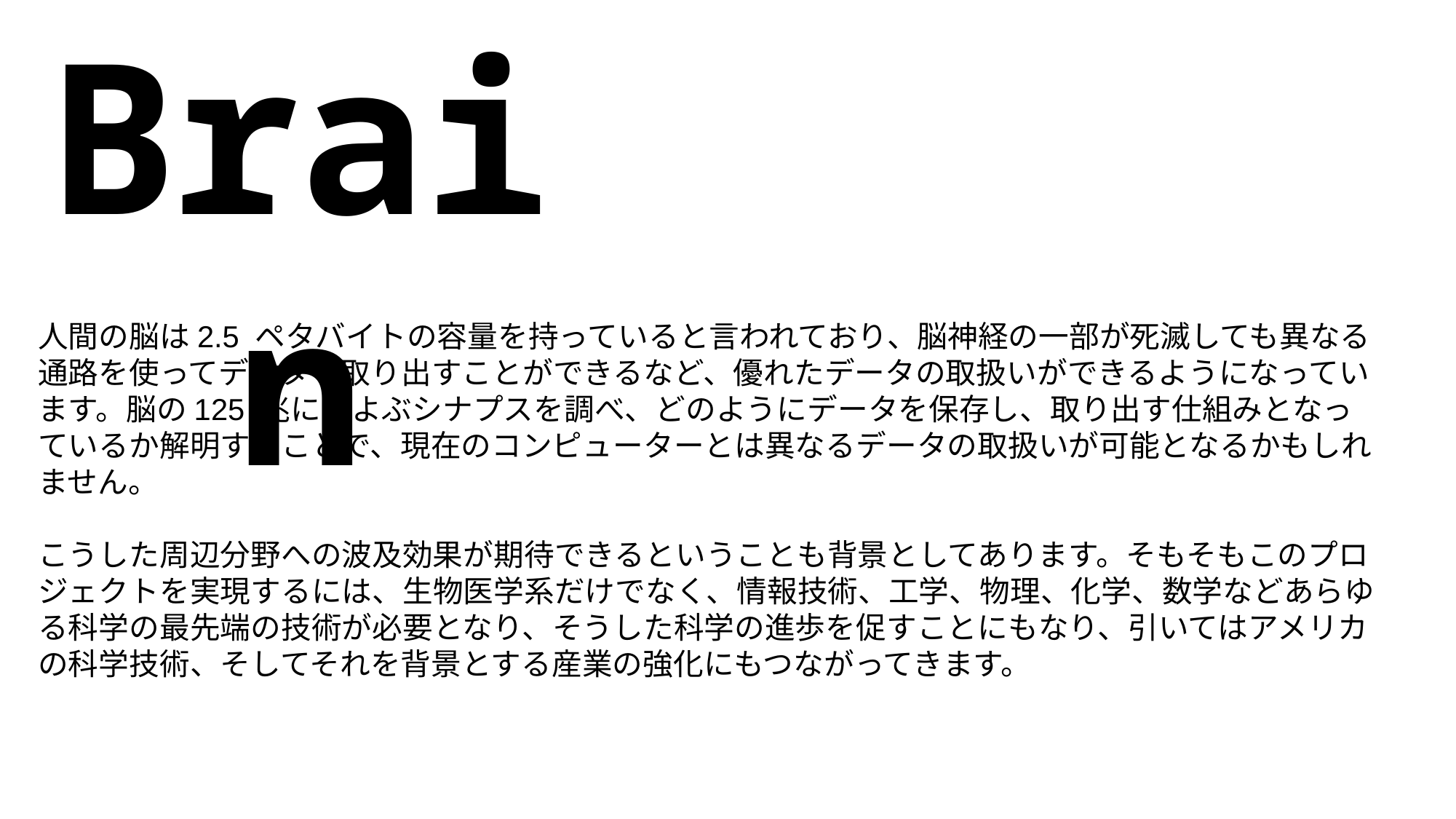

Brain
人間の脳は2.5 ペタバイトの容量を持っていると言われており、脳神経の一部が死滅しても異なる通路を使ってデータを取り出すことができるなど、優れたデータの取扱いができるようになっています。脳の125 兆におよぶシナプスを調べ、どのようにデータを保存し、取り出す仕組みとなっているか解明することで、現在のコンピューターとは異なるデータの取扱いが可能となるかもしれません。

こうした周辺分野への波及効果が期待できるということも背景としてあります。そもそもこのプロジェクトを実現するには、生物医学系だけでなく、情報技術、工学、物理、化学、数学などあらゆる科学の最先端の技術が必要となり、そうした科学の進歩を促すことにもなり、引いてはアメリカの科学技術、そしてそれを背景とする産業の強化にもつながってきます。